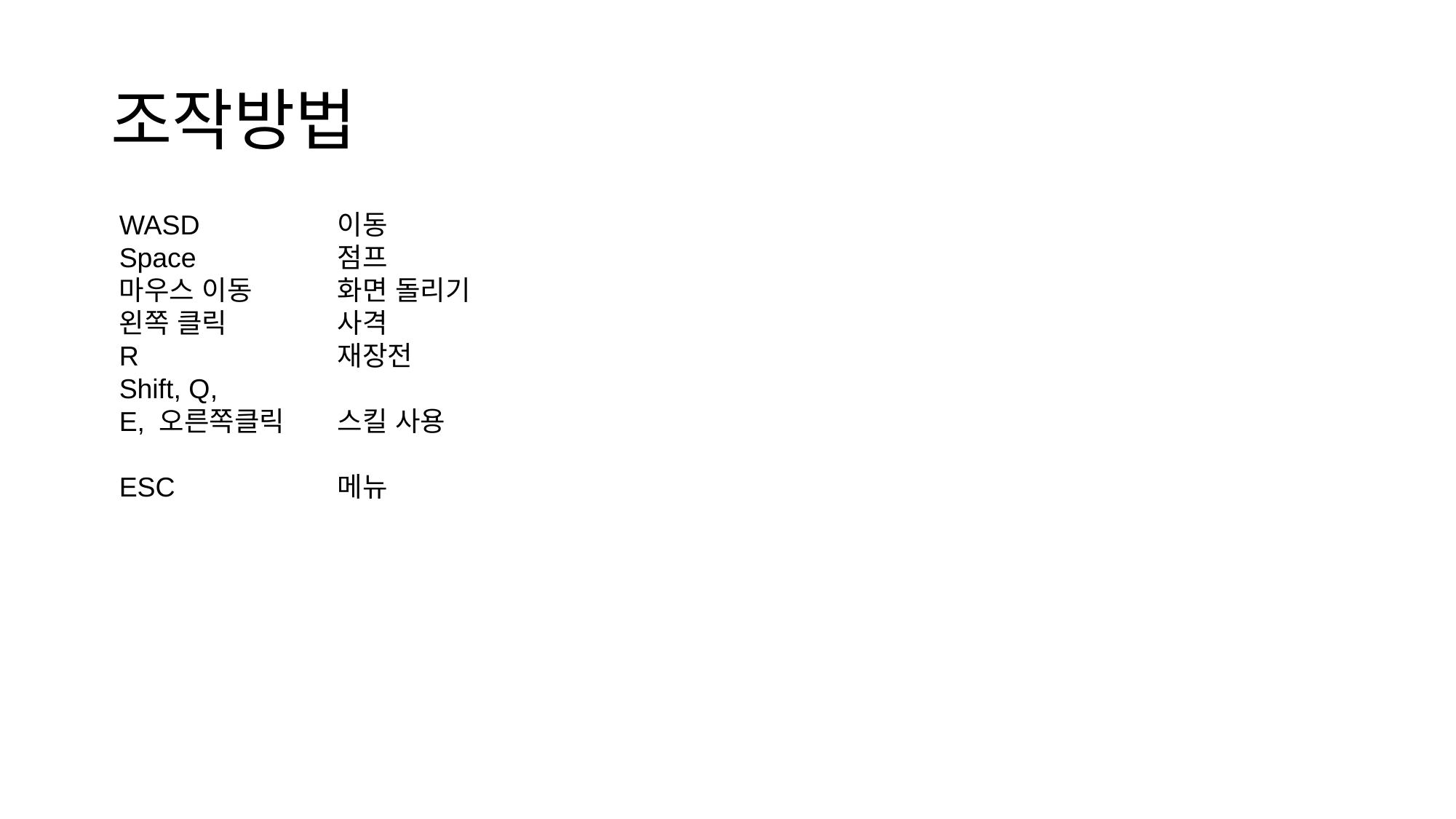

# 조작방법
WASD		이동
Space		점프
마우스 이동  	화면 돌리기
왼쪽 클릭  	사격
R		재장전
Shift, Q,
E, 오른쪽클릭 	스킬 사용

ESC		메뉴